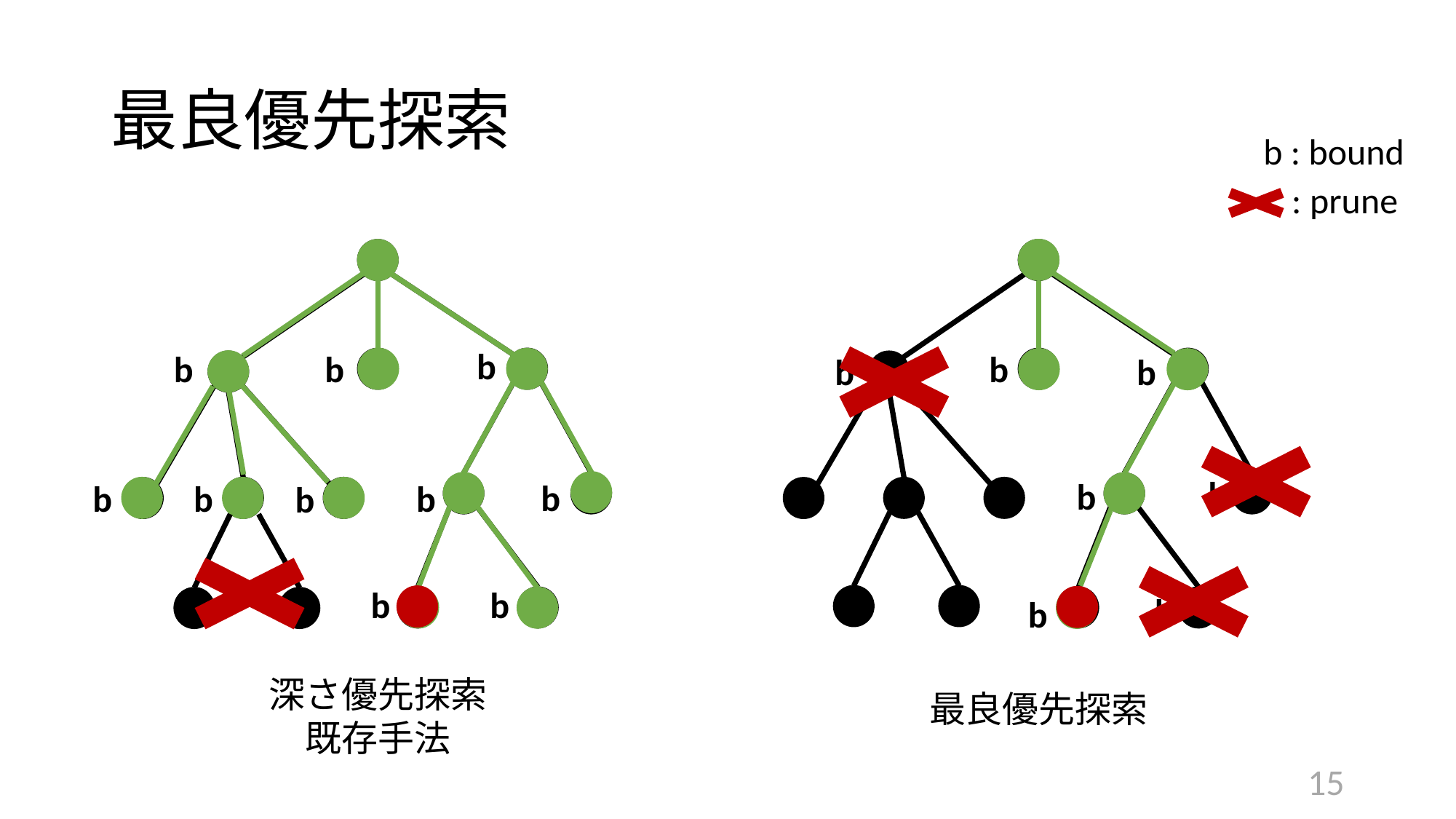

# 最良優先探索
b : bound
: prune

b
b
b
b
b
b

b
b
b
b
b
b
b

b
b
b

b

深さ優先探索
既存手法
最良優先探索
15